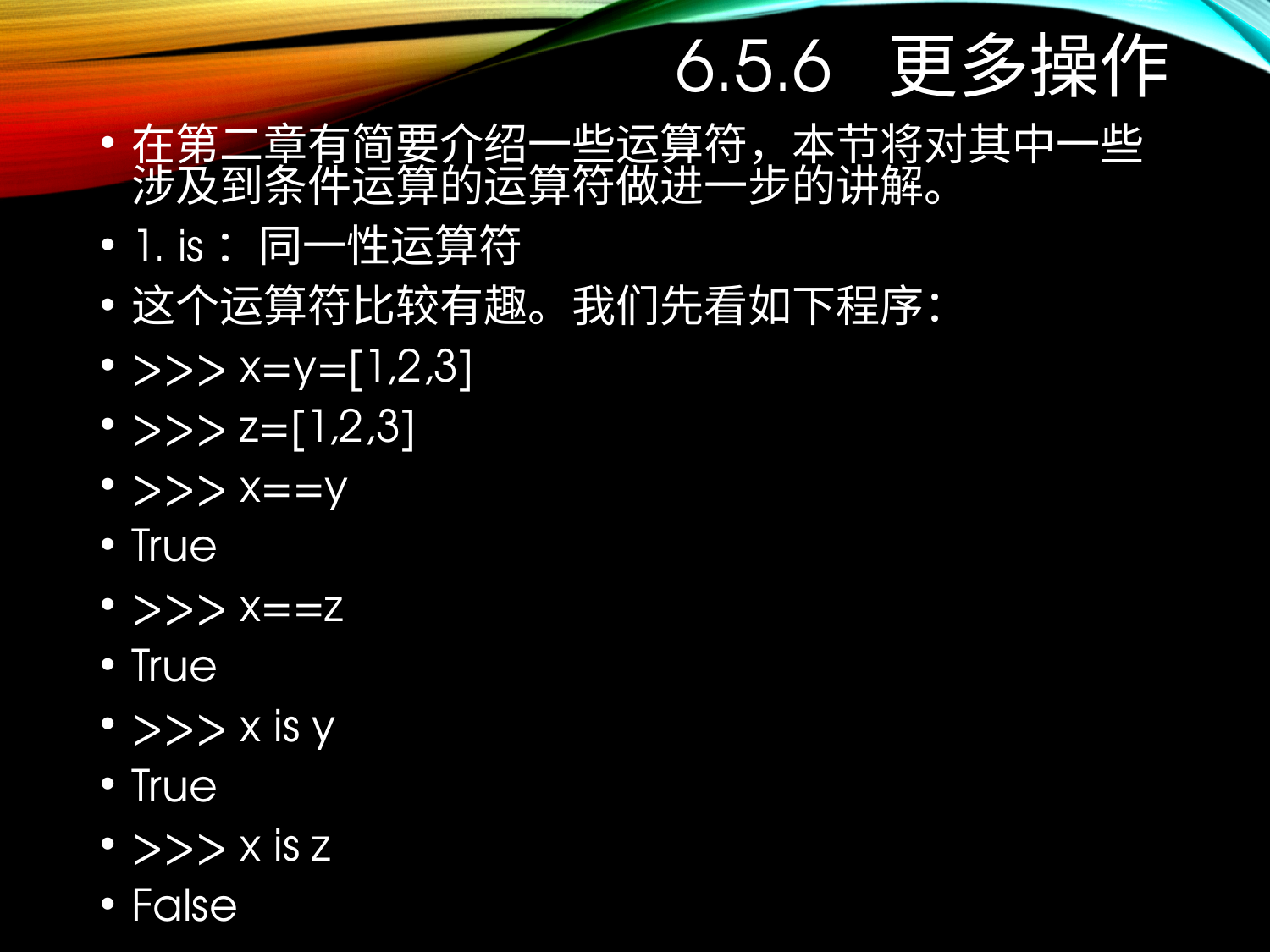

# 6.5.6  更多操作
在第二章有简要介绍一些运算符，本节将对其中一些涉及到条件运算的运算符做进一步的讲解。
1. is：同一性运算符
这个运算符比较有趣。我们先看如下程序：
>>> x=y=[1,2,3]
>>> z=[1,2,3]
>>> x==y
True
>>> x==z
True
>>> x is y
True
>>> x is z
False